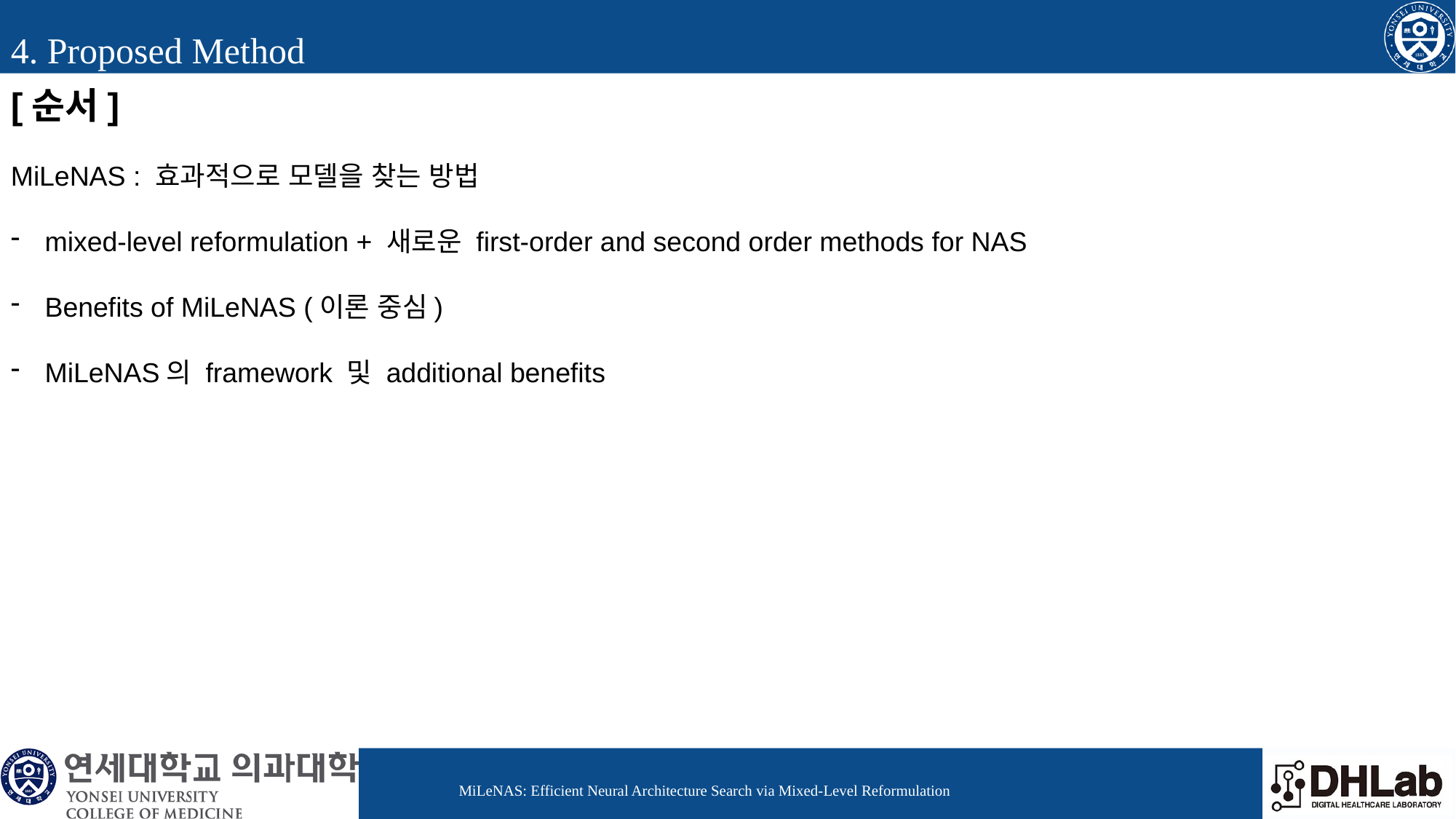

4. Proposed Method
[순서]

MiLeNAS : 효과적으로 모델을 찾는 방법

mixed-level reformulation + 새로운 first-order and second order methods for NAS

Benefits of MiLeNAS (이론 중심)

MiLeNAS의 framework 및 additional benefits